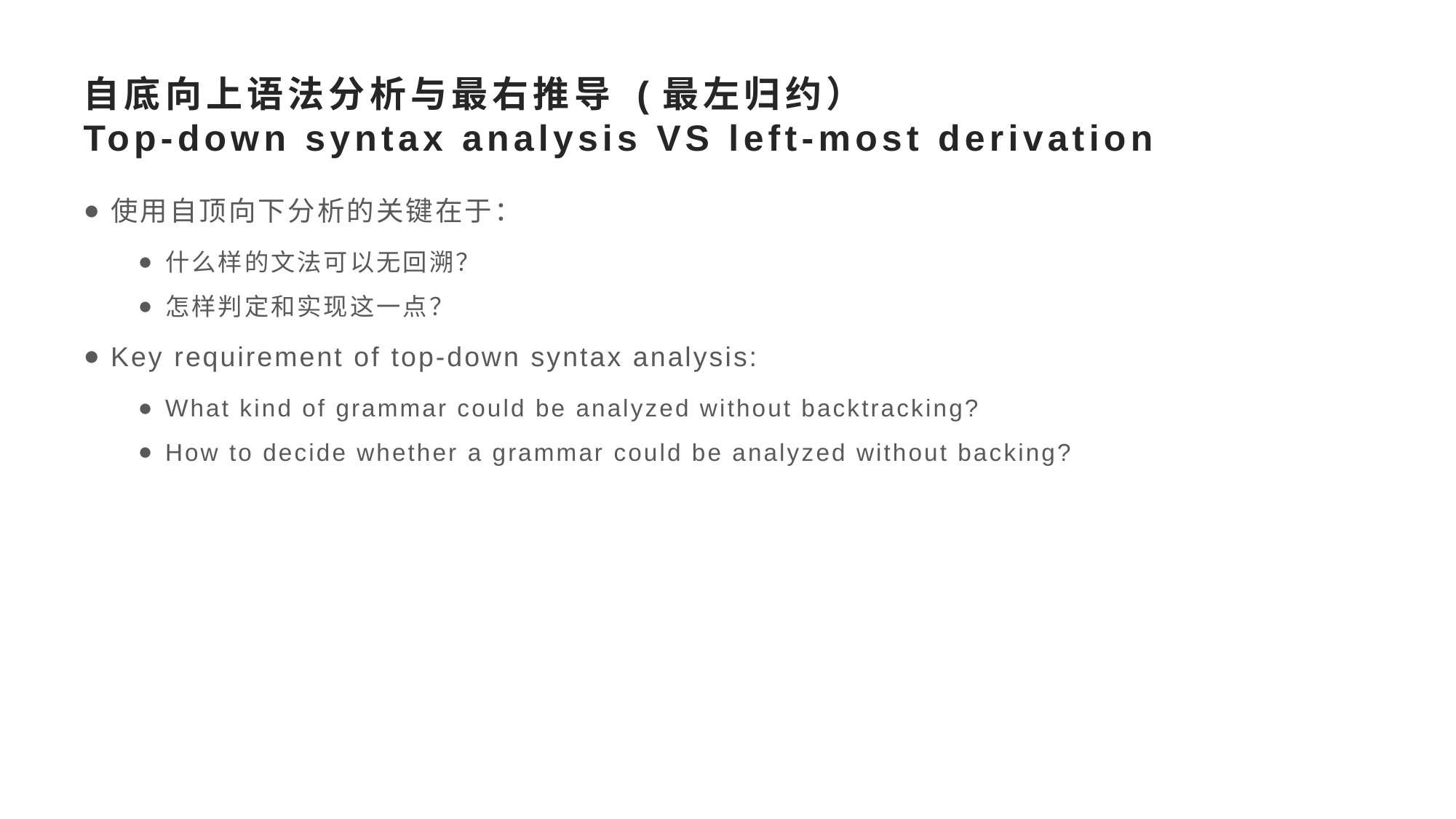

# 自底向上语法分析与最右推导 (最左归约） Top-down syntax analysis VS left-most derivation
使用自顶向下分析的关键在于：
什么样的文法可以无回溯？
怎样判定和实现这一点？
Key requirement of top-down syntax analysis:
What kind of grammar could be analyzed without backtracking?
How to decide whether a grammar could be analyzed without backing?

79